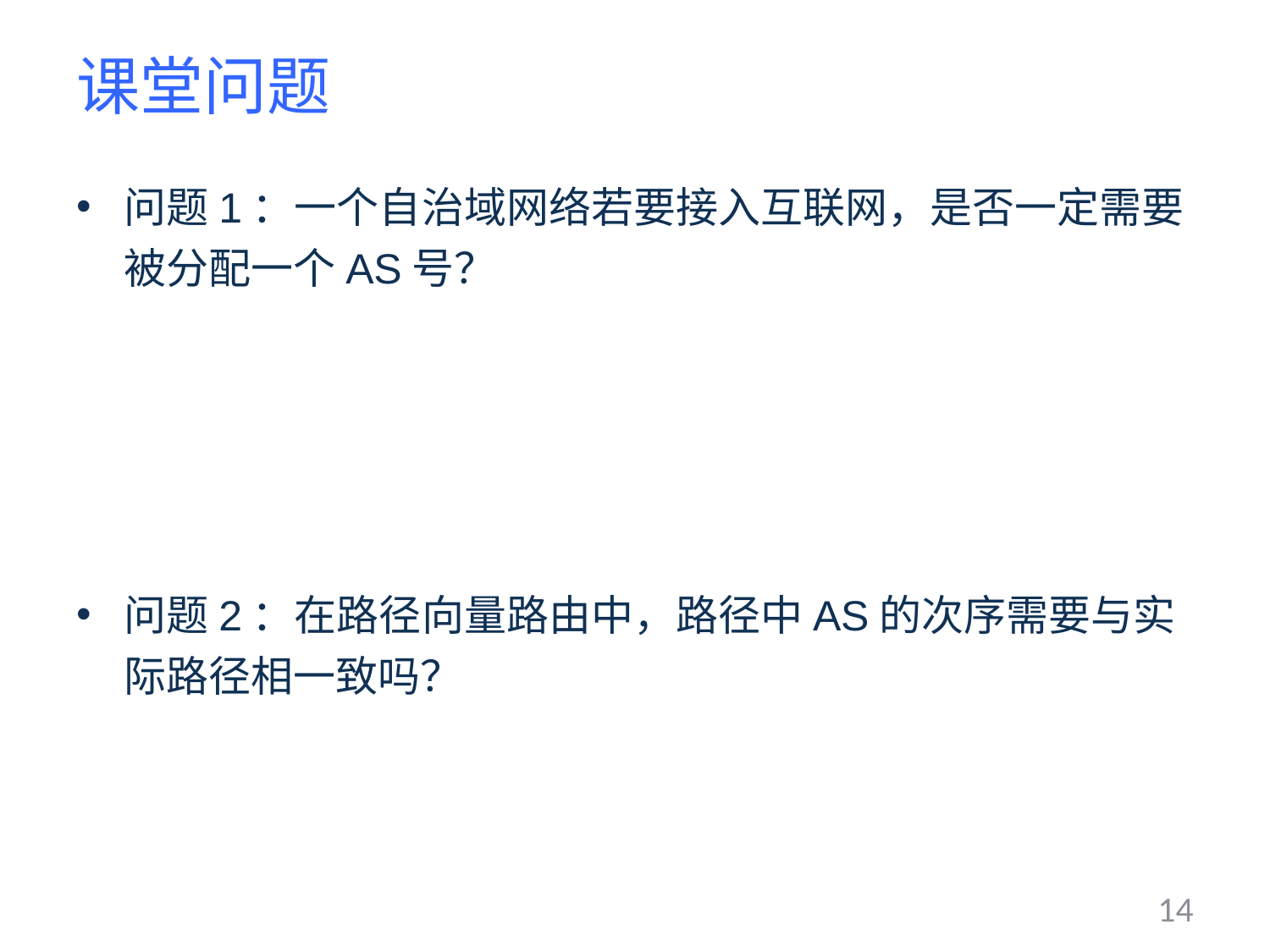

# 课堂问题
问题1：一个自治域网络若要接入互联网，是否一定需要被分配一个AS号？

问题2：在路径向量路由中，路径中AS的次序需要与实际路径相一致吗？
14